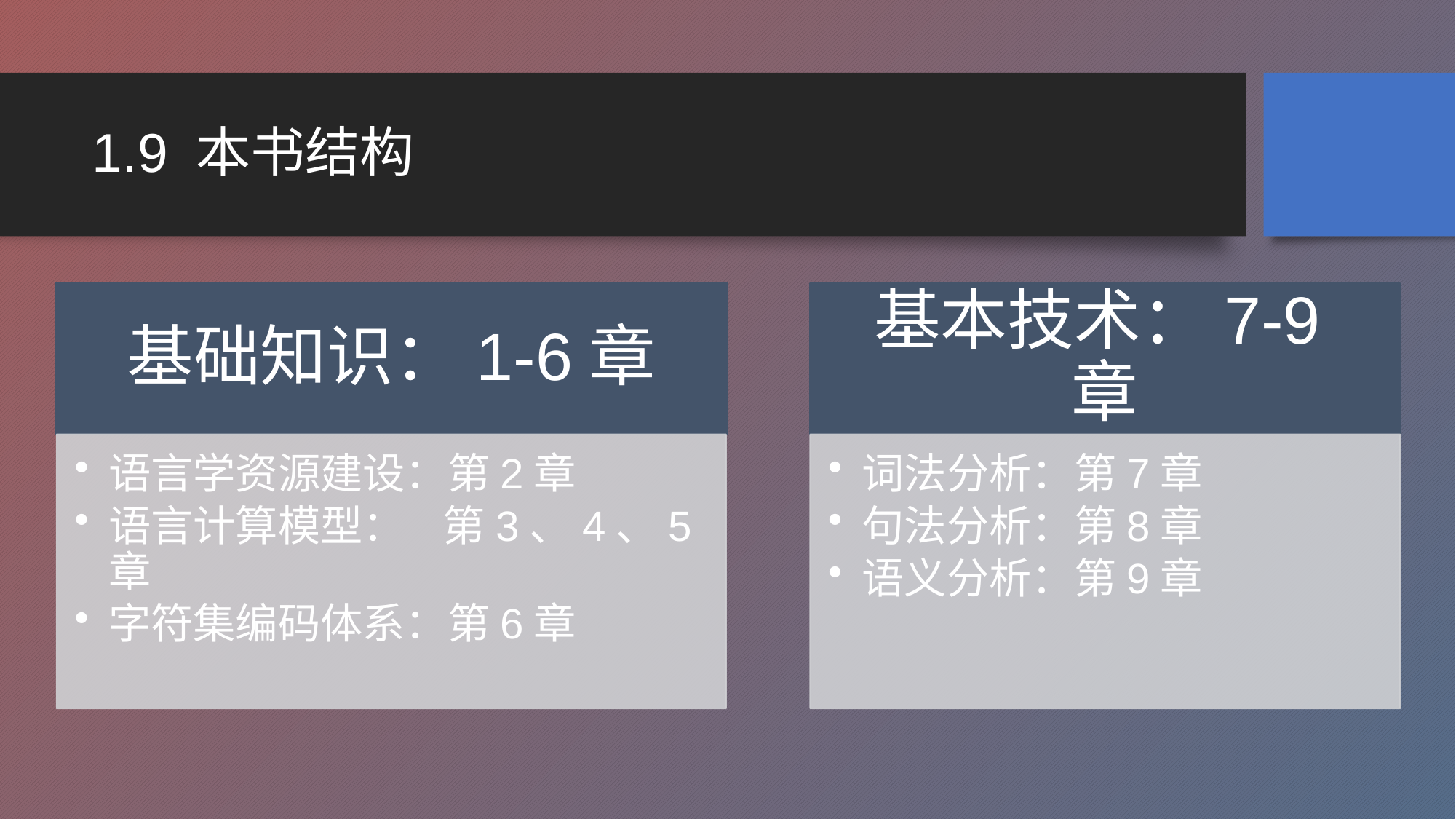

# 1.9 本书结构
基础知识：1-6章
语言学资源建设：第2章
语言计算模型：    第3、4、5章
字符集编码体系：第6章
基本技术：7-9章
词法分析：第7章
句法分析：第8章
语义分析：第9章